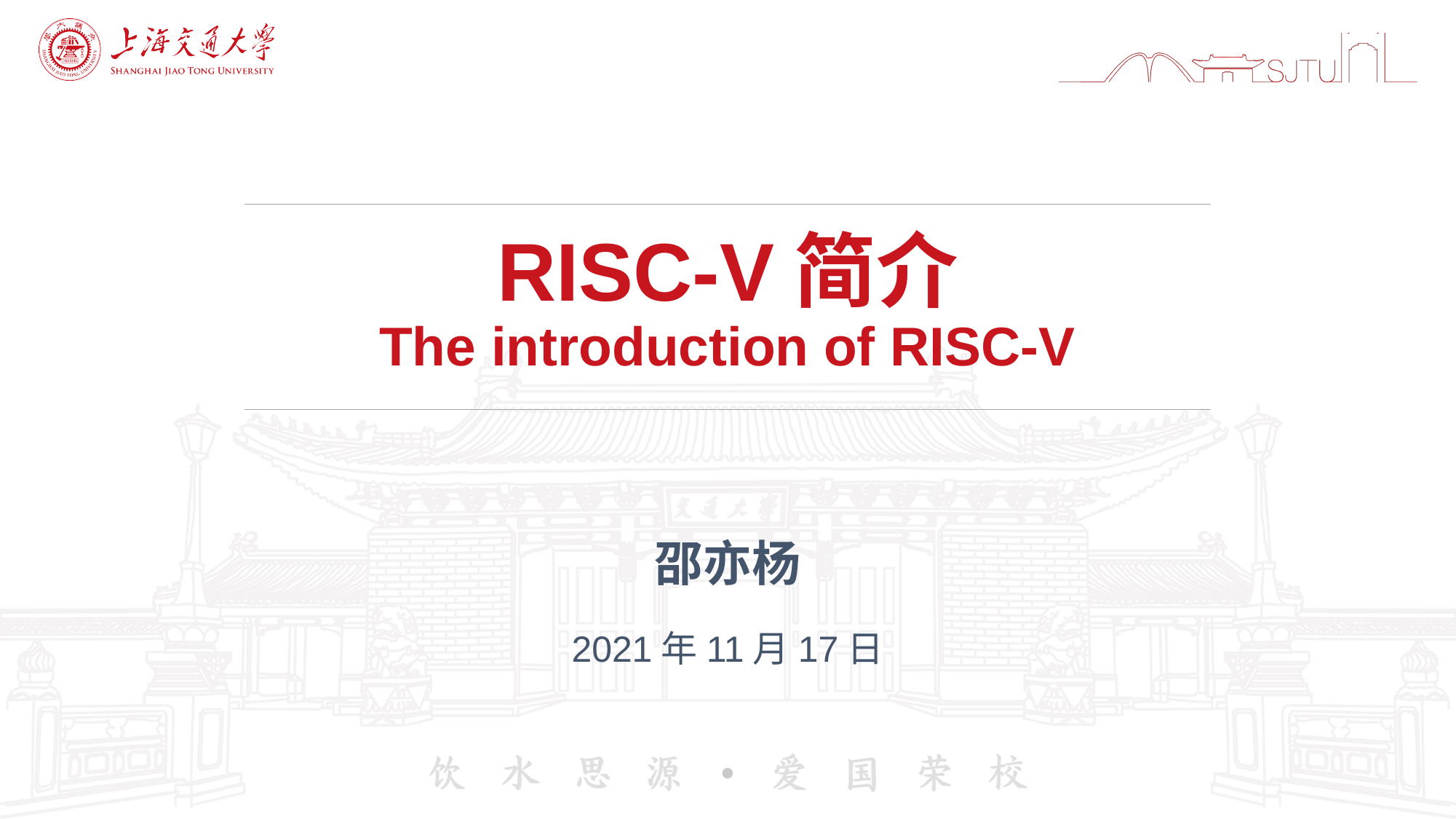

# RISC-V简介 The introduction of RISC-V
邵亦杨
2021年11月17日